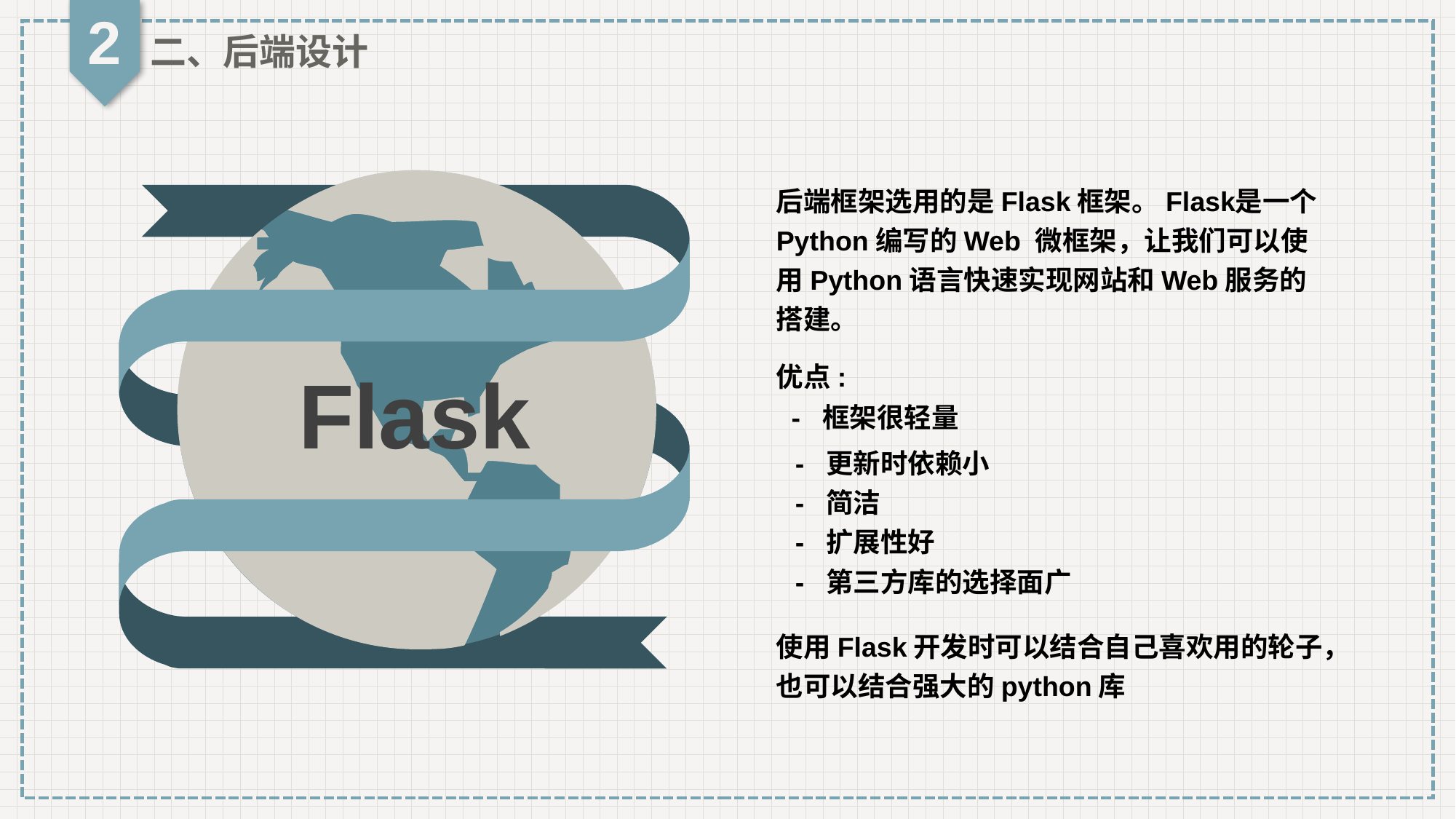

2
二、后端设计

后端框架选用的是Flask框架。Flask是一个Python编写的Web 微框架，让我们可以使用Python语言快速实现网站和Web服务的搭建。
优点:
  -  框架很轻量
  -  更新时依赖小
  -  简洁
  -  扩展性好
  -  第三方库的选择面广
使用Flask开发时可以结合自己喜欢用的轮子，也可以结合强大的python库

Flask